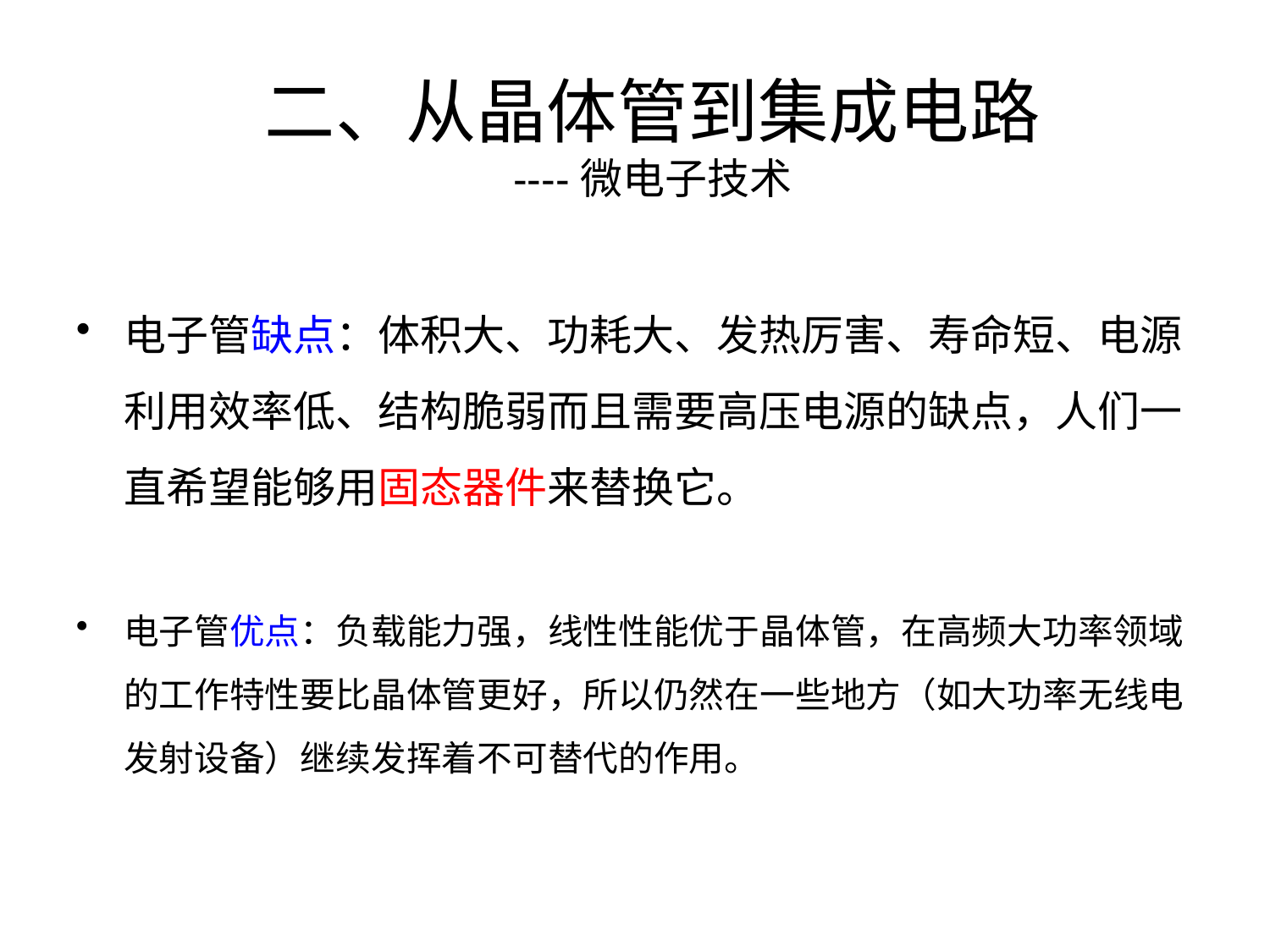

二、从晶体管到集成电路
----微电子技术
电子管缺点：体积大、功耗大、发热厉害、寿命短、电源利用效率低、结构脆弱而且需要高压电源的缺点，人们一直希望能够用固态器件来替换它。

电子管优点：负载能力强，线性性能优于晶体管，在高频大功率领域的工作特性要比晶体管更好，所以仍然在一些地方（如大功率无线电发射设备）继续发挥着不可替代的作用。